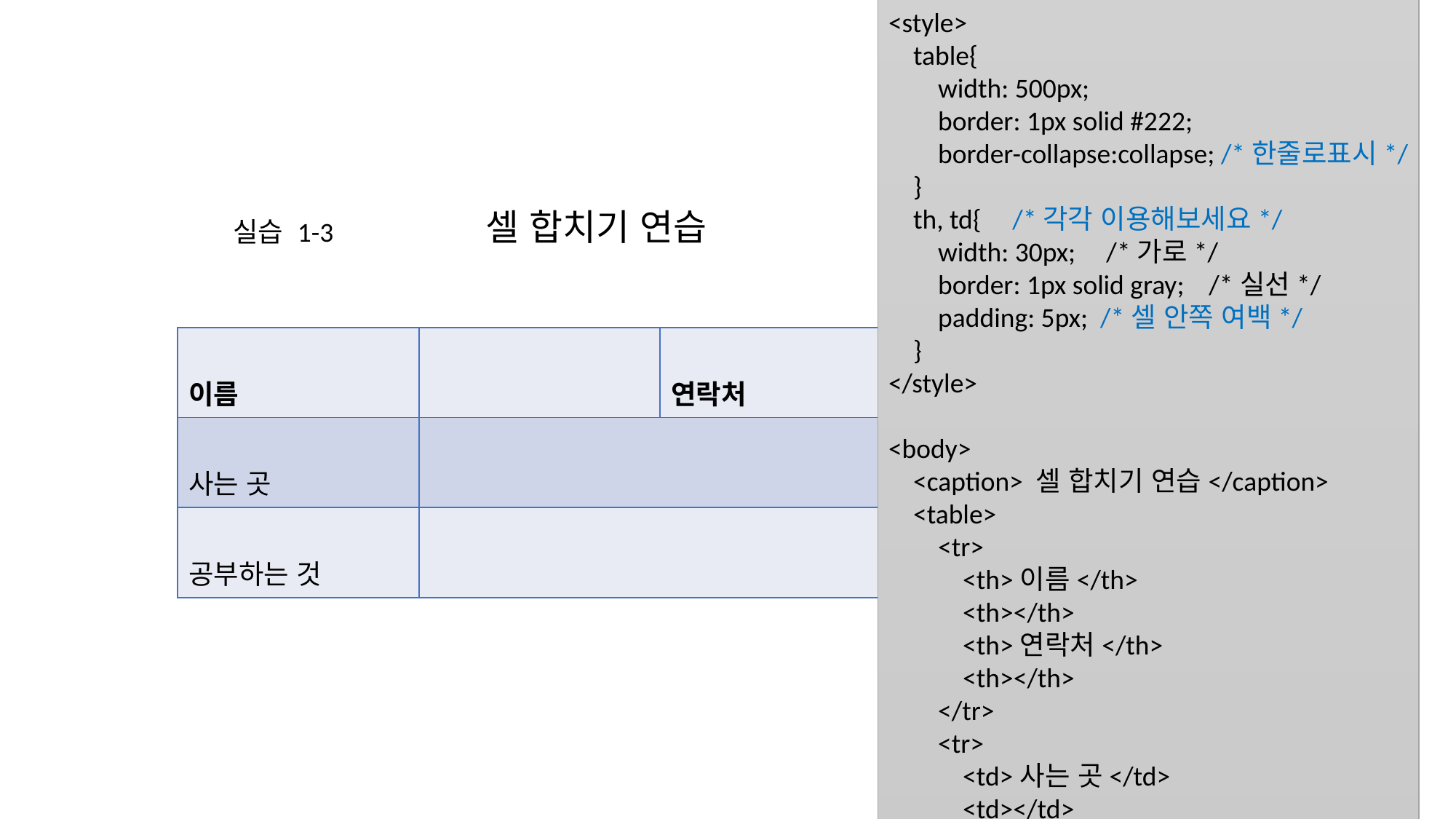

<style>
    table{
        width: 500px;
        border: 1px solid #222;
        border-collapse:collapse; /*한줄로표시*/
    }
    th, td{     /*각각 이용해보세요*/
        width: 30px;     /*가로*/
        border: 1px solid gray;    /*실선*/
        padding: 5px;  /*셀 안쪽 여백*/
    }
</style>
<body>
    <caption> 셀 합치기 연습</caption>
    <table>
        <tr>
            <th>이름</th>
            <th></th>
            <th>연락처</th>
            <th></th>
        </tr>
        <tr>
            <td>사는 곳</td>
            <td></td>
            <td></td>
            <td></td>
        </tr>
        <tr>
            <td>공부하는 것</td>
            <td></td>
            <td></td>
            <td></td>
        </tr>
    </table>
</body>

셀 합치기 연습
실습 1-3
| 이름 |  | 연락처 |  |
| --- | --- | --- | --- |
| 사는 곳 |  |  |  |
| 공부하는 것 |  |  |  |